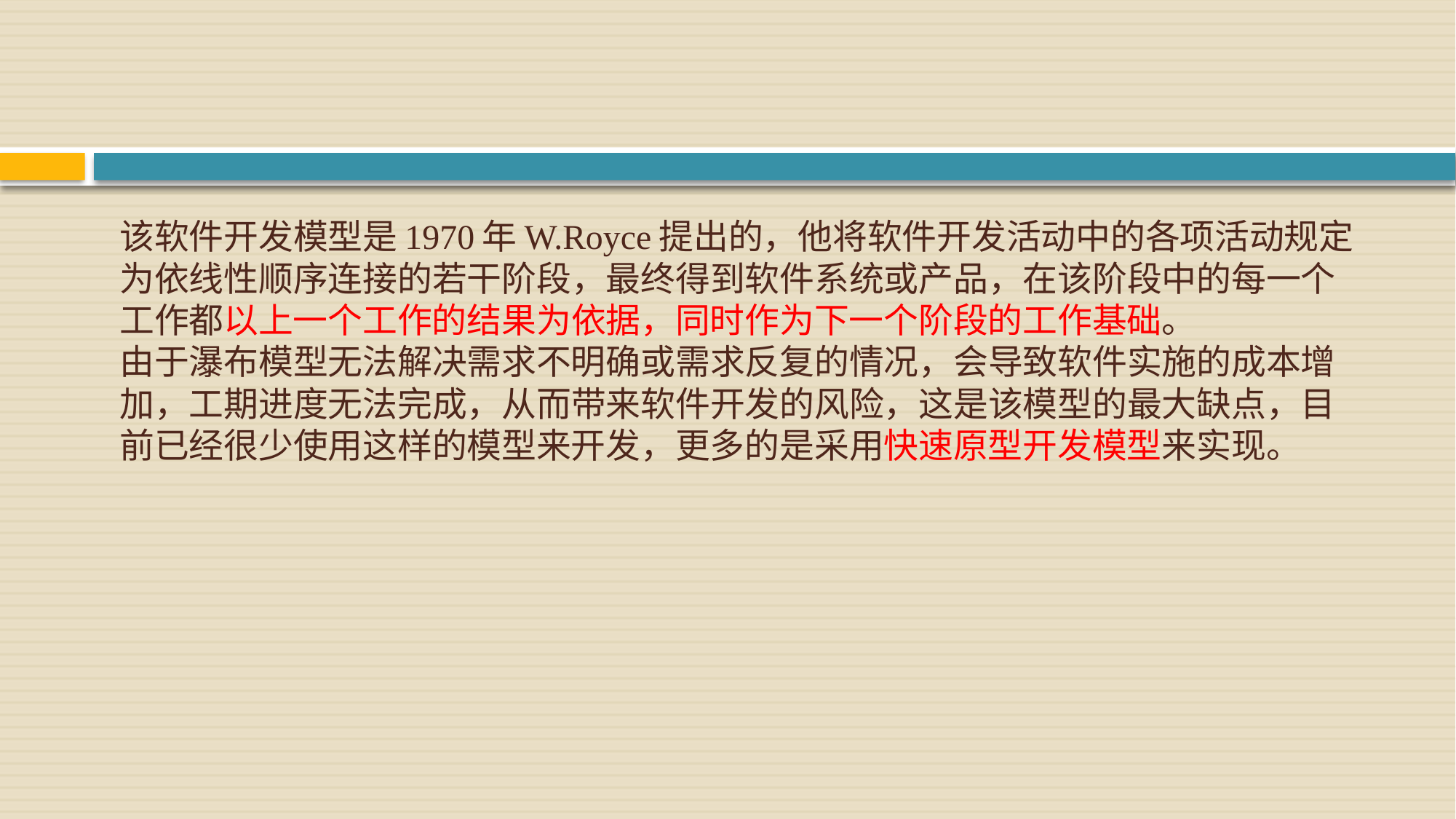

# 该软件开发模型是1970年W.Royce提出的，他将软件开发活动中的各项活动规定为依线性顺序连接的若干阶段，最终得到软件系统或产品，在该阶段中的每一个工作都以上一个工作的结果为依据，同时作为下一个阶段的工作基础。 由于瀑布模型无法解决需求不明确或需求反复的情况，会导致软件实施的成本增加，工期进度无法完成，从而带来软件开发的风险，这是该模型的最大缺点，目前已经很少使用这样的模型来开发，更多的是采用快速原型开发模型来实现。